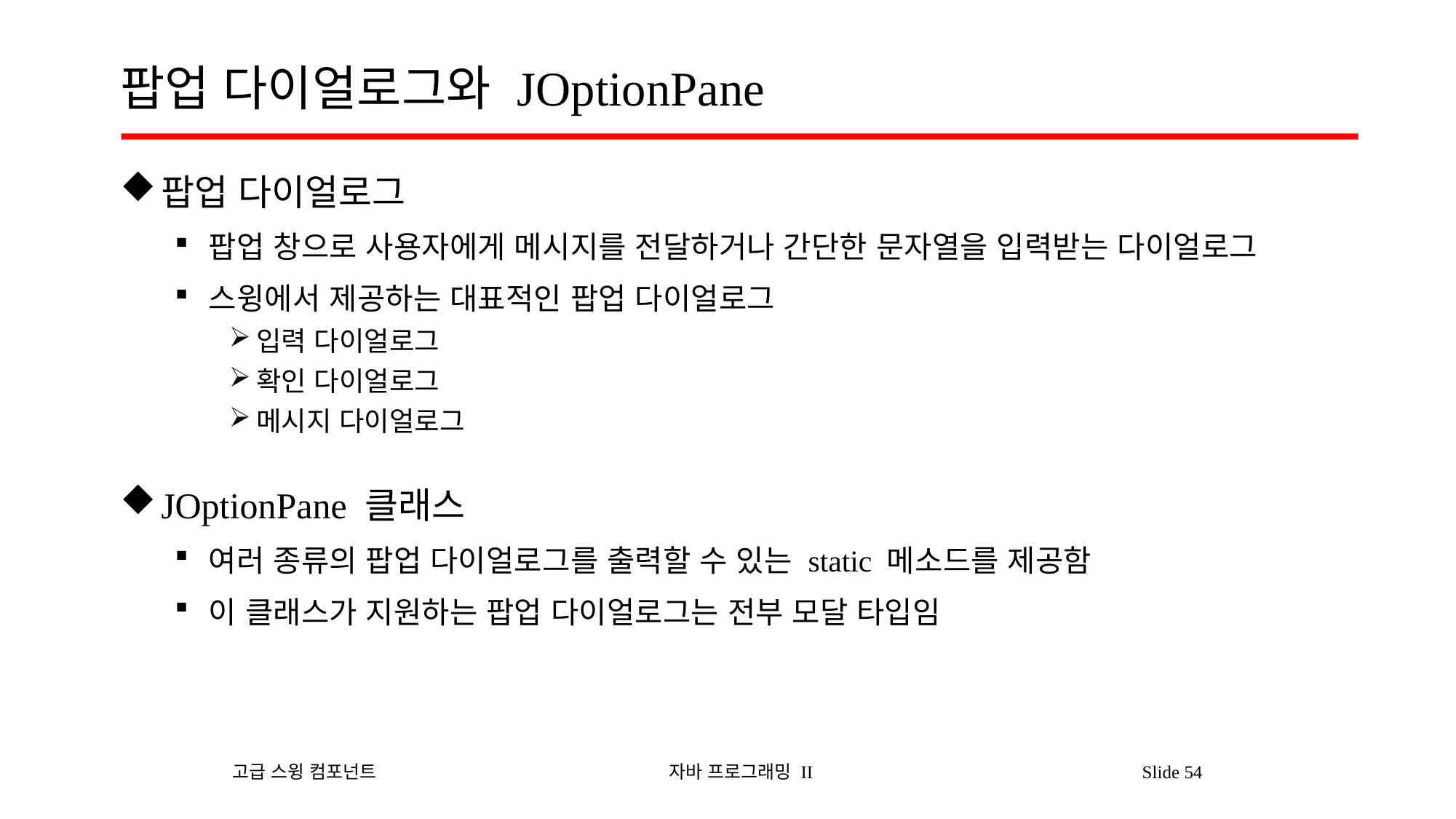

# 팝업 다이얼로그와 JOptionPane
팝업 다이얼로그
팝업 창으로 사용자에게 메시지를 전달하거나 간단한 문자열을 입력받는 다이얼로그
스윙에서 제공하는 대표적인 팝업 다이얼로그
입력 다이얼로그
확인 다이얼로그
메시지 다이얼로그
JOptionPane 클래스
여러 종류의 팝업 다이얼로그를 출력할 수 있는 static 메소드를 제공함
이 클래스가 지원하는 팝업 다이얼로그는 전부 모달 타입임